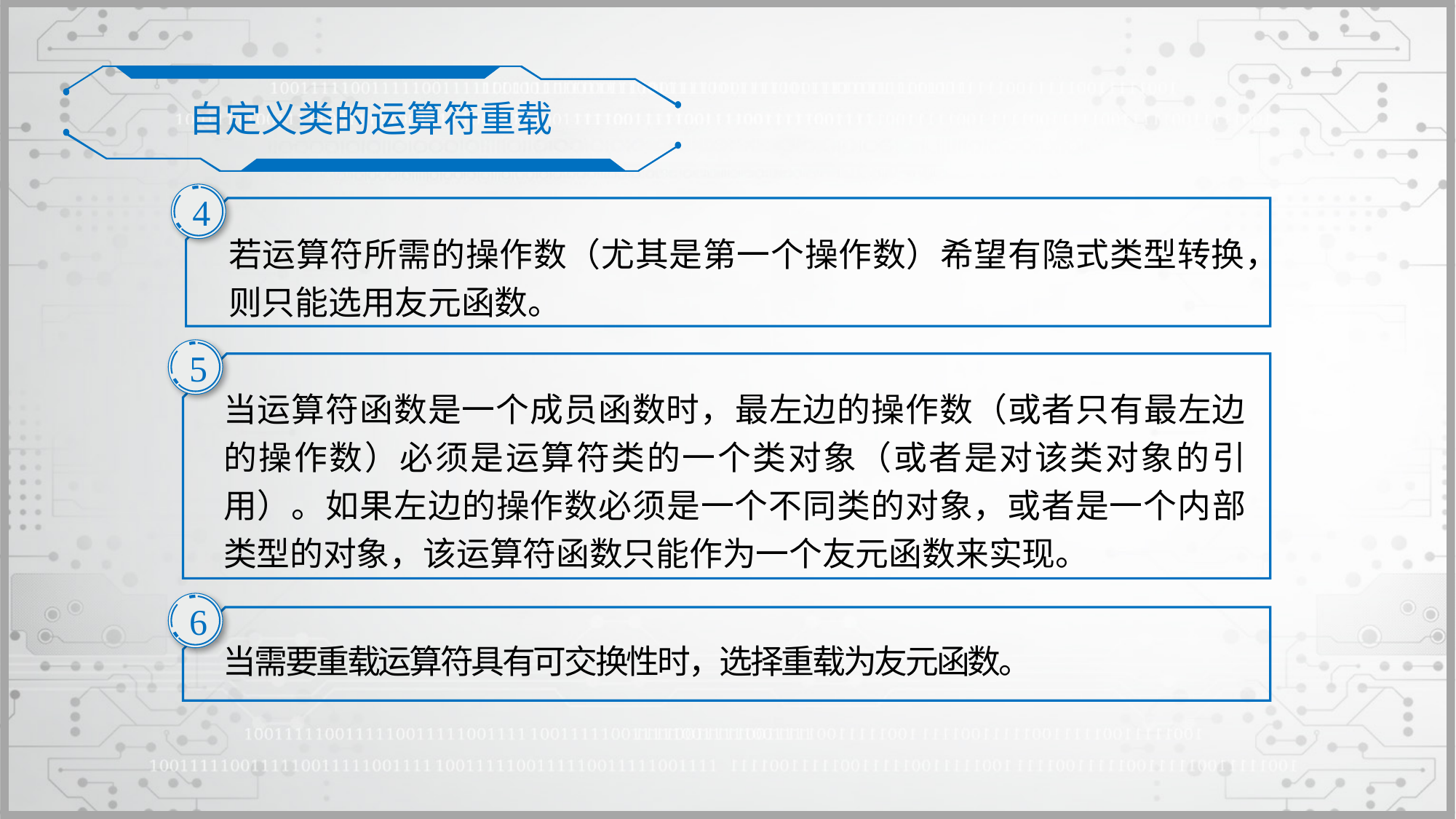

自定义类的运算符重载

4

若运算符所需的操作数（尤其是第一个操作数）希望有隐式类型转换，则只能选用友元函数。

5

当运算符函数是一个成员函数时，最左边的操作数（或者只有最左边的操作数）必须是运算符类的一个类对象（或者是对该类对象的引用）。如果左边的操作数必须是一个不同类的对象，或者是一个内部类型的对象，该运算符函数只能作为一个友元函数来实现。

6

当需要重载运算符具有可交换性时，选择重载为友元函数。